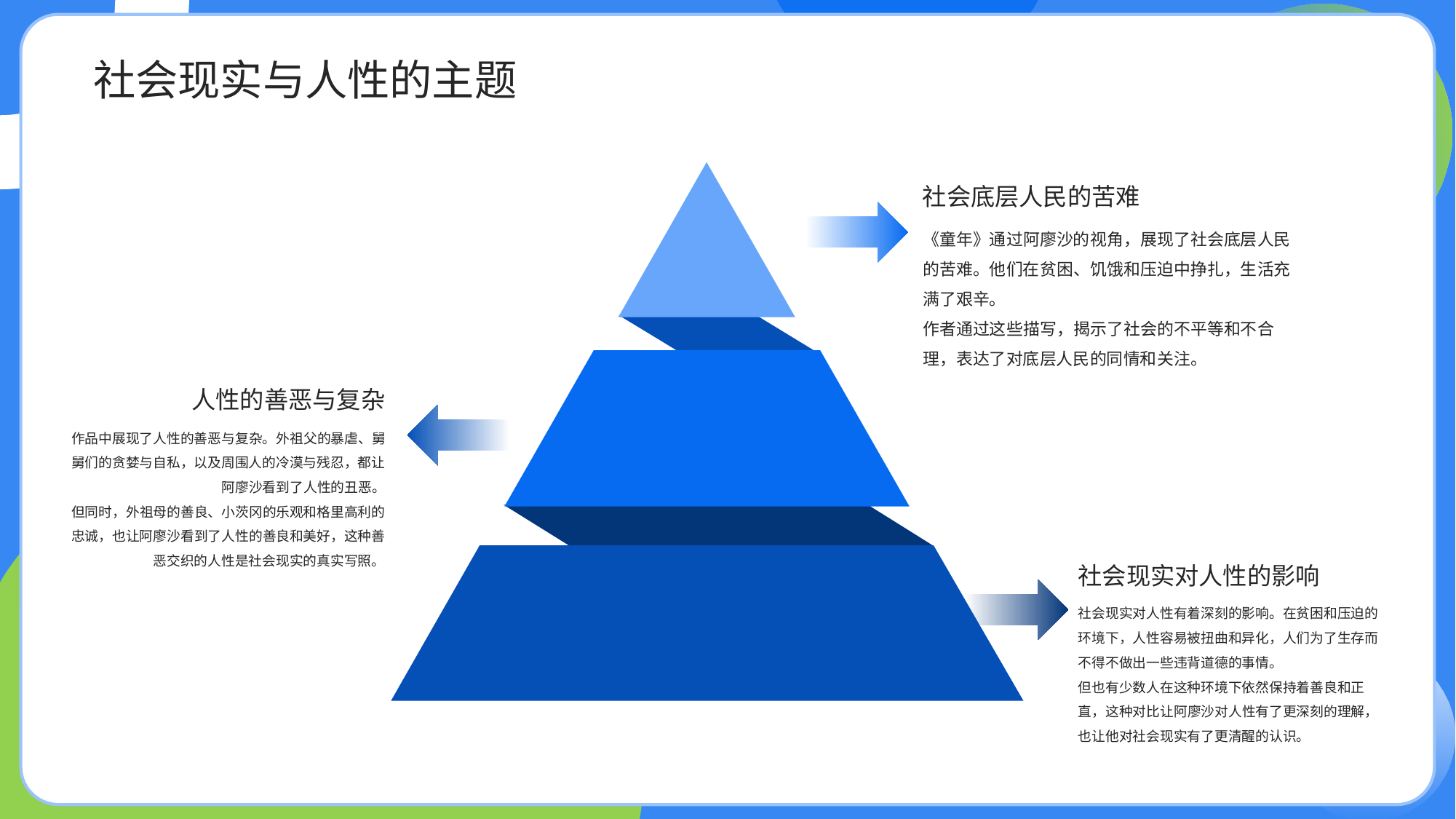

isheji-copy_1736909611505
社会现实与人性的主题

社会底层人民的苦难

《童年》通过阿廖沙的视角，展现了社会底层人民的苦难。他们在贫困、饥饿和压迫中挣扎，生活充满了艰辛。
作者通过这些描写，揭示了社会的不平等和不合理，表达了对底层人民的同情和关注。

人性的善恶与复杂

作品中展现了人性的善恶与复杂。外祖父的暴虐、舅舅们的贪婪与自私，以及周围人的冷漠与残忍，都让阿廖沙看到了人性的丑恶。
但同时，外祖母的善良、小茨冈的乐观和格里高利的忠诚，也让阿廖沙看到了人性的善良和美好，这种善恶交织的人性是社会现实的真实写照。

社会现实对人性的影响

社会现实对人性有着深刻的影响。在贫困和压迫的环境下，人性容易被扭曲和异化，人们为了生存而不得不做出一些违背道德的事情。
但也有少数人在这种环境下依然保持着善良和正直，这种对比让阿廖沙对人性有了更深刻的理解，也让他对社会现实有了更清醒的认识。